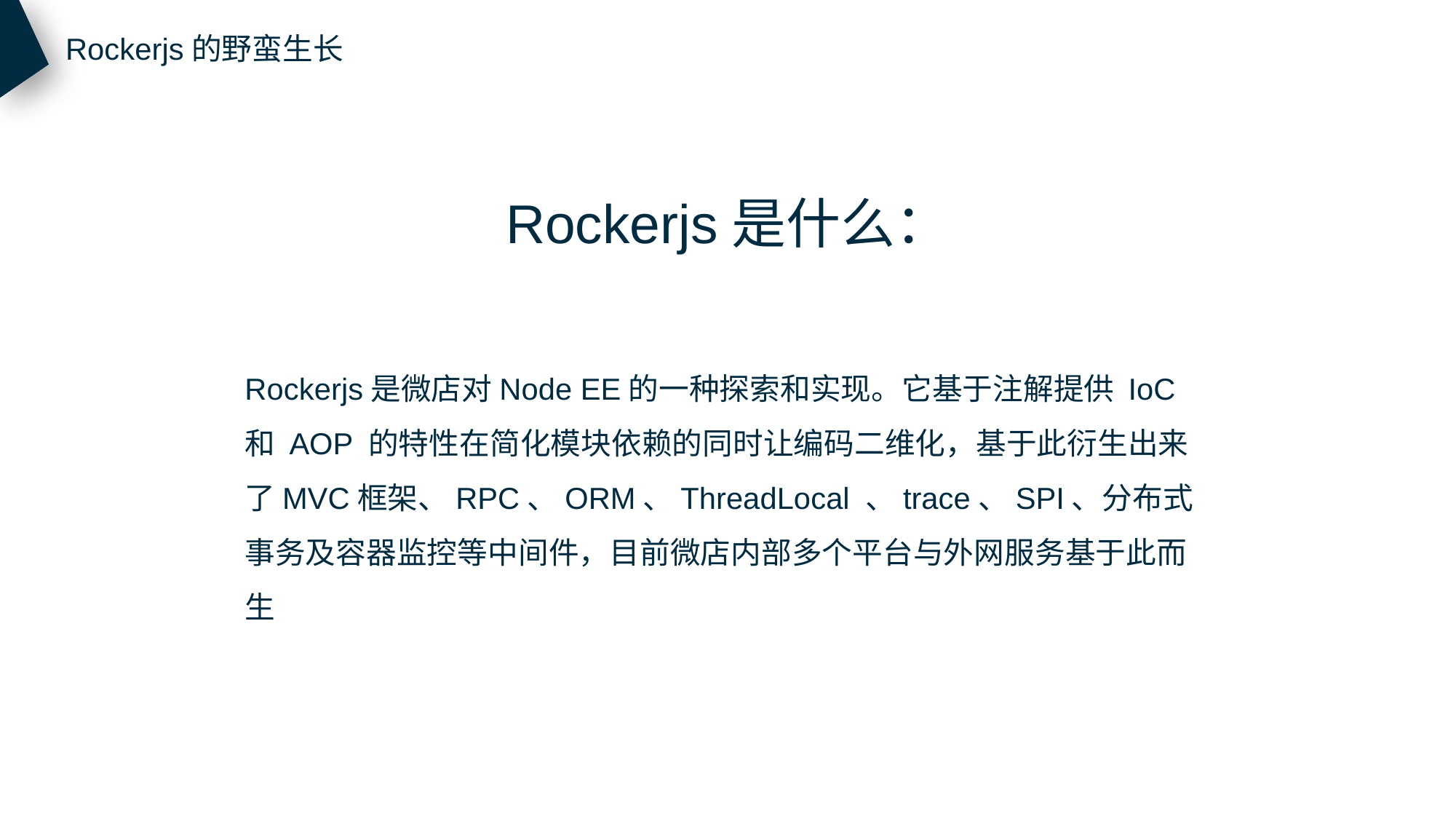

Rockerjs的野蛮生长
Rockerjs是什么：
Rockerjs是微店对Node EE的一种探索和实现。它基于注解提供 IoC 和 AOP 的特性在简化模块依赖的同时让编码二维化，基于此衍生出来了MVC框架、RPC、ORM、ThreadLocal 、trace、SPI、分布式事务及容器监控等中间件，目前微店内部多个平台与外网服务基于此而生